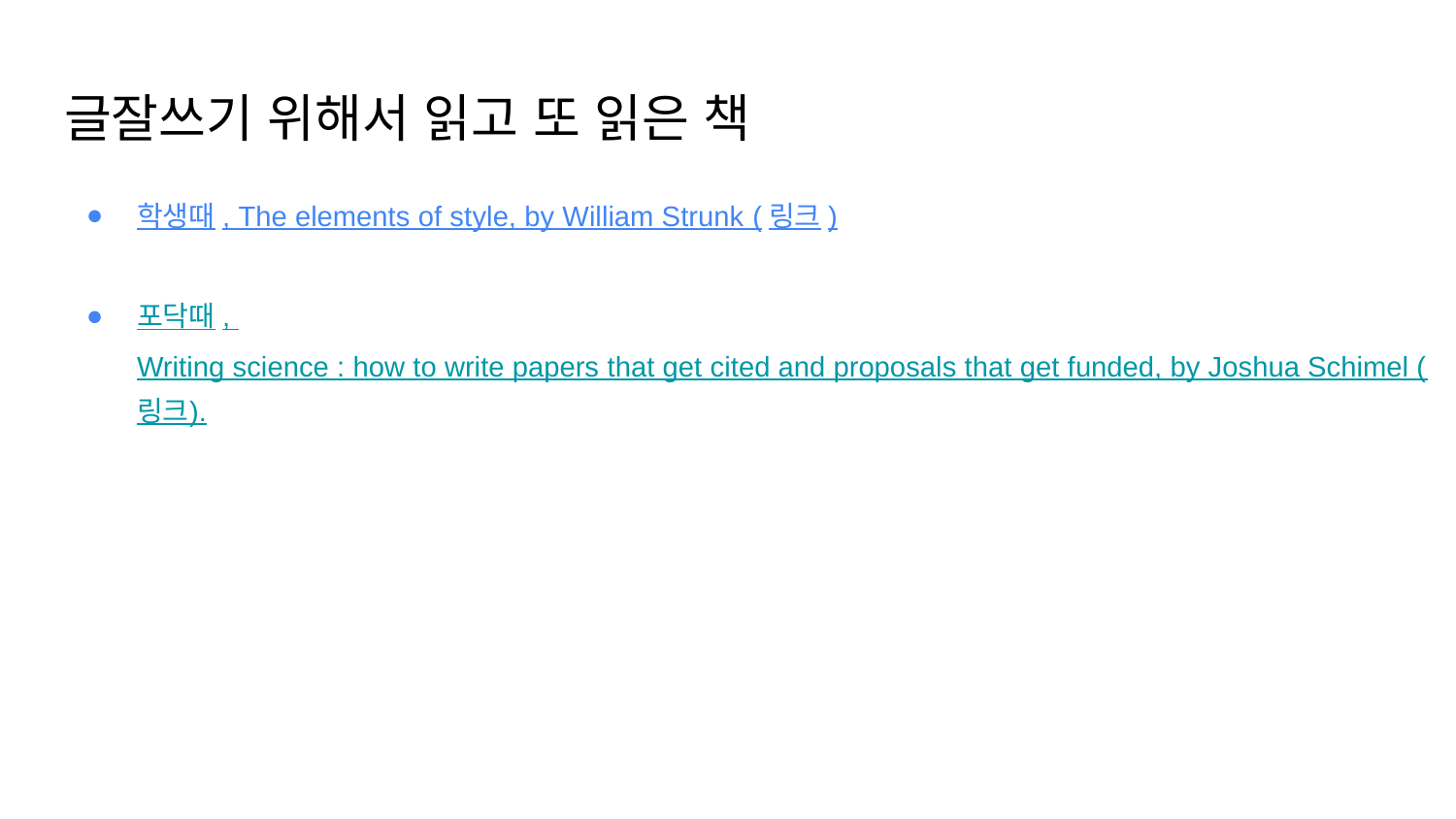

# 글잘쓰기 위해서 읽고 또 읽은 책
학생때, The elements of style, by William Strunk (링크)

포닥때, Writing science : how to write papers that get cited and proposals that get funded, by Joshua Schimel (링크).